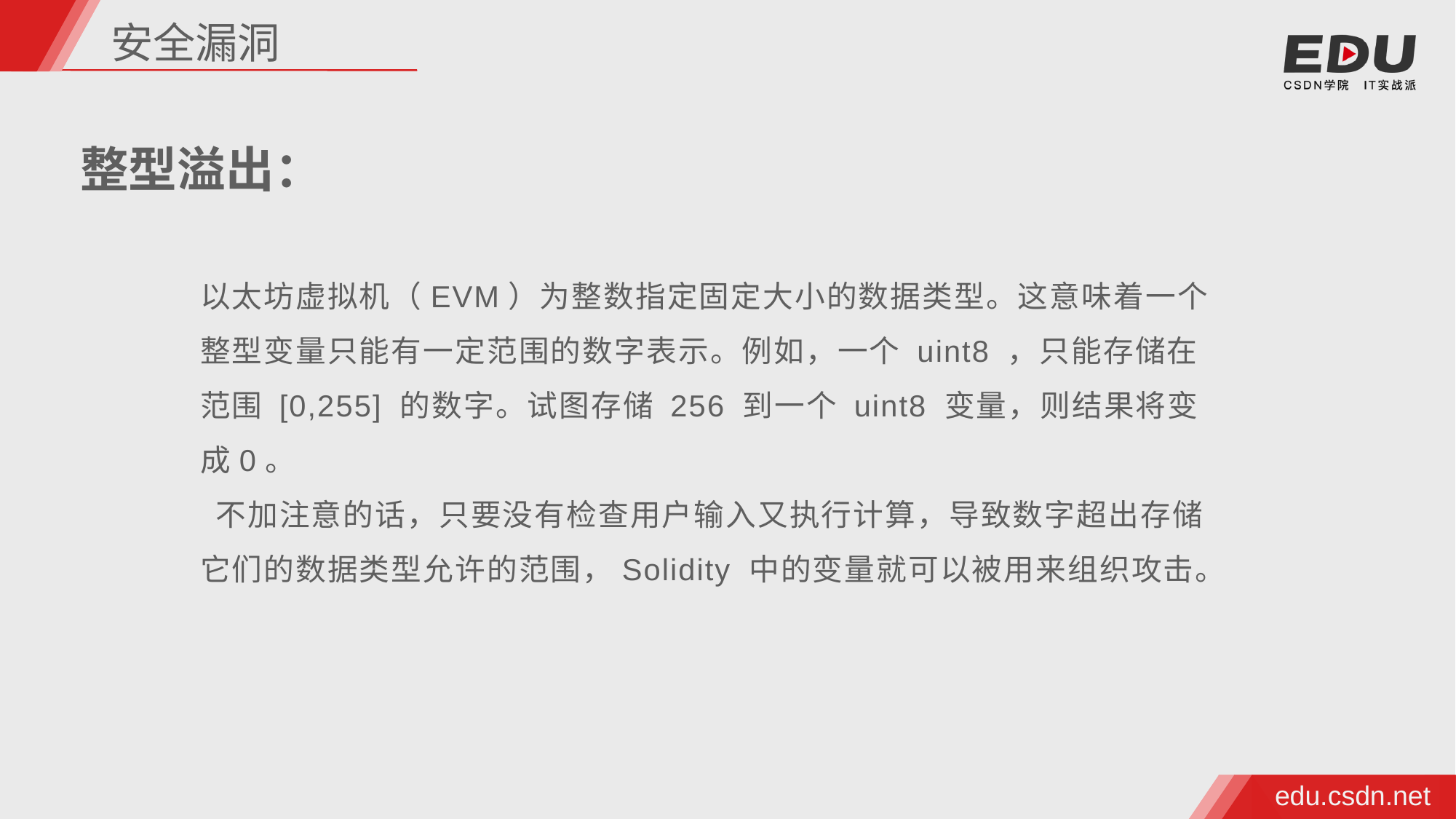

安全漏洞

整型溢出：

以太坊虚拟机（EVM）为整数指定固定大小的数据类型。这意味着一个整型变量只能有一定范围的数字表示。例如，一个 uint8 ，只能存储在范围 [0,255] 的数字。试图存储 256 到一个 uint8 变量，则结果将变成0。
 不加注意的话，只要没有检查用户输入又执行计算，导致数字超出存储它们的数据类型允许的范围，Solidity 中的变量就可以被用来组织攻击。

edu.csdn.net